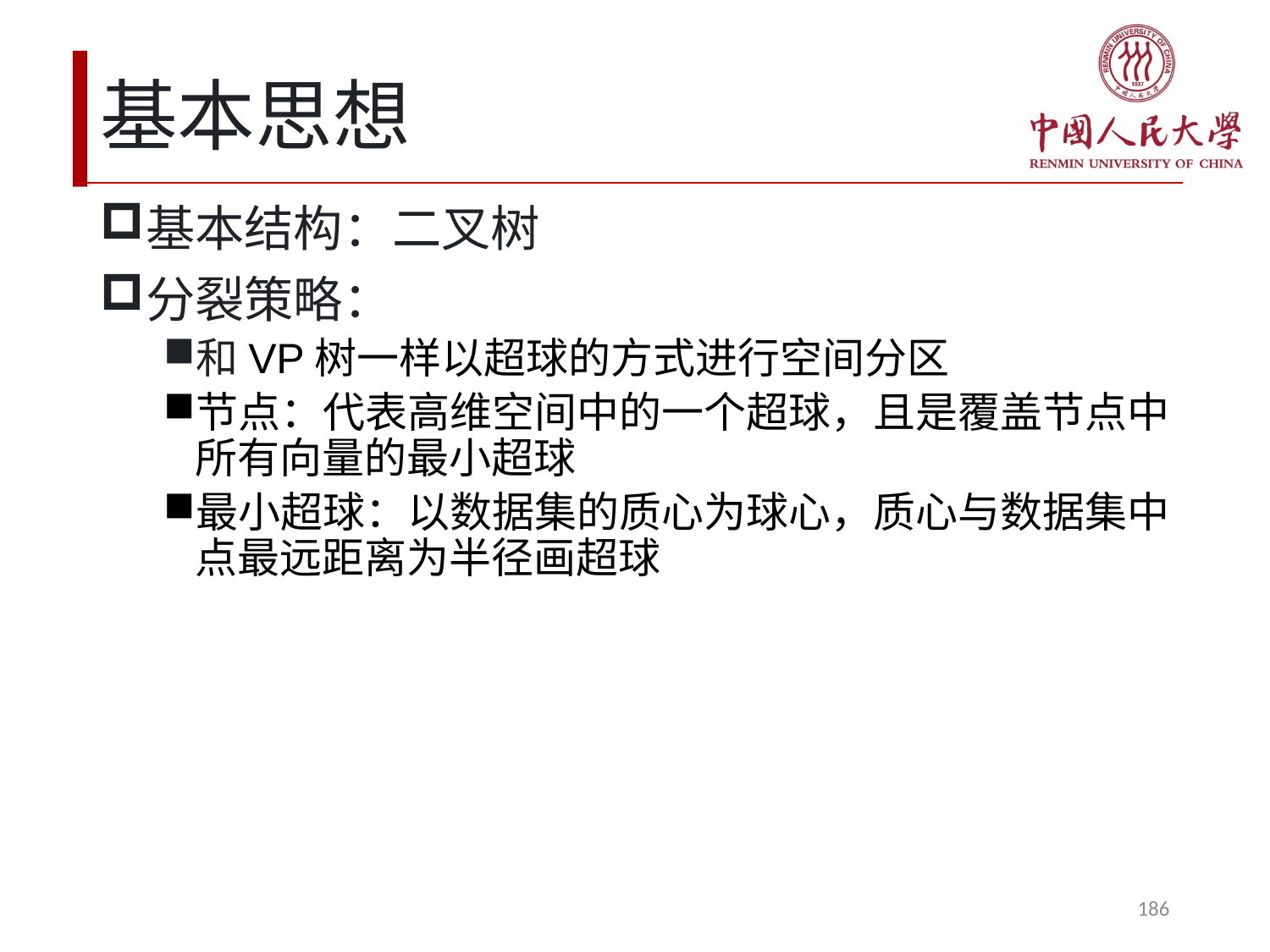

# 基本思想
基本结构：二叉树
分裂策略：
和VP树一样以超球的方式进行空间分区
节点：代表高维空间中的一个超球，且是覆盖节点中所有向量的最小超球
最小超球：以数据集的质心为球心，质心与数据集中点最远距离为半径画超球

186